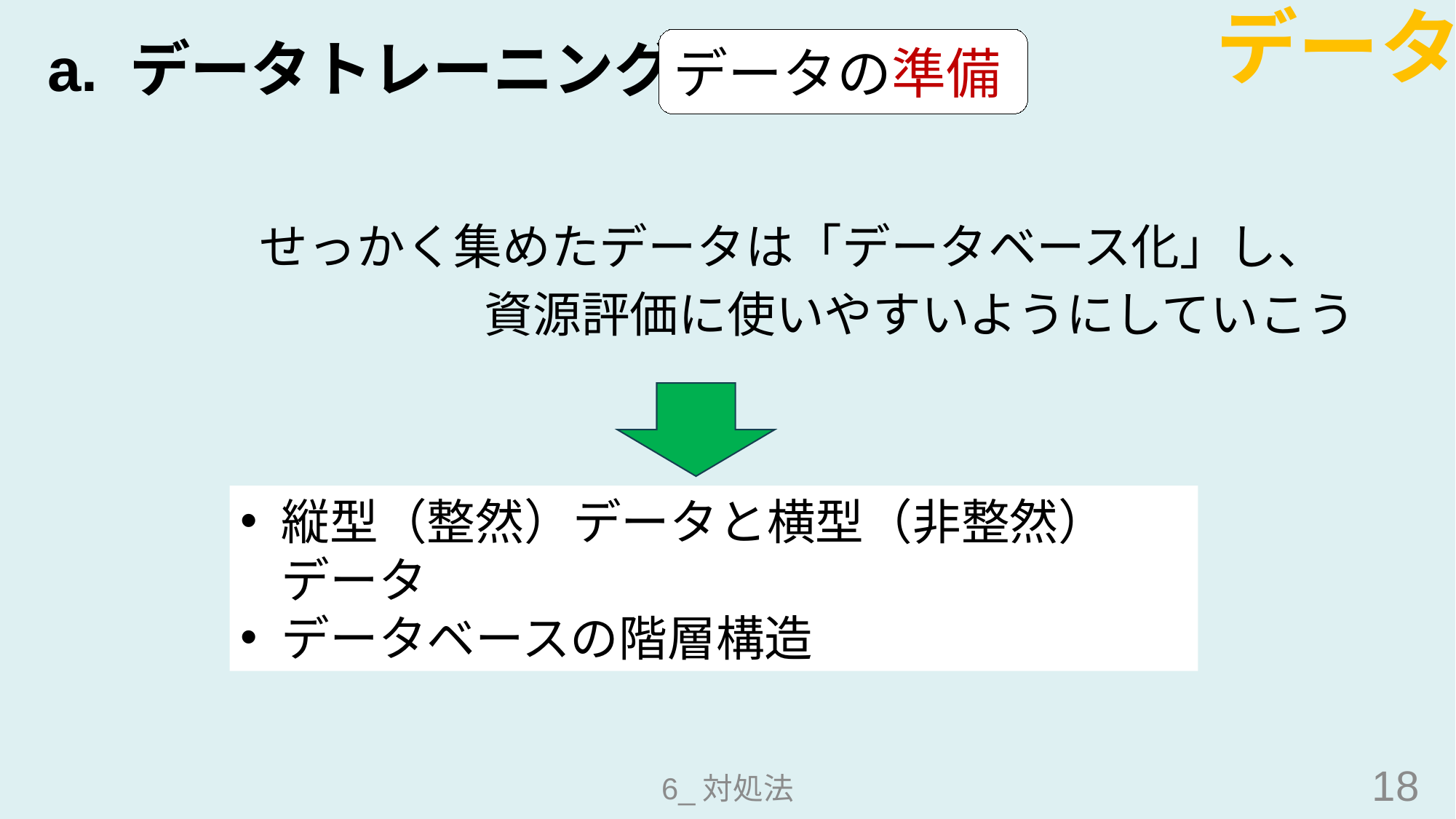

データ
# a. データトレーニング
データの準備

　　　　　せっかく集めたデータは「データベース化」し、
				資源評価に使いやすいようにしていこう

縦型（整然）データと横型（非整然）データ
データベースの階層構造
18
6_対処法